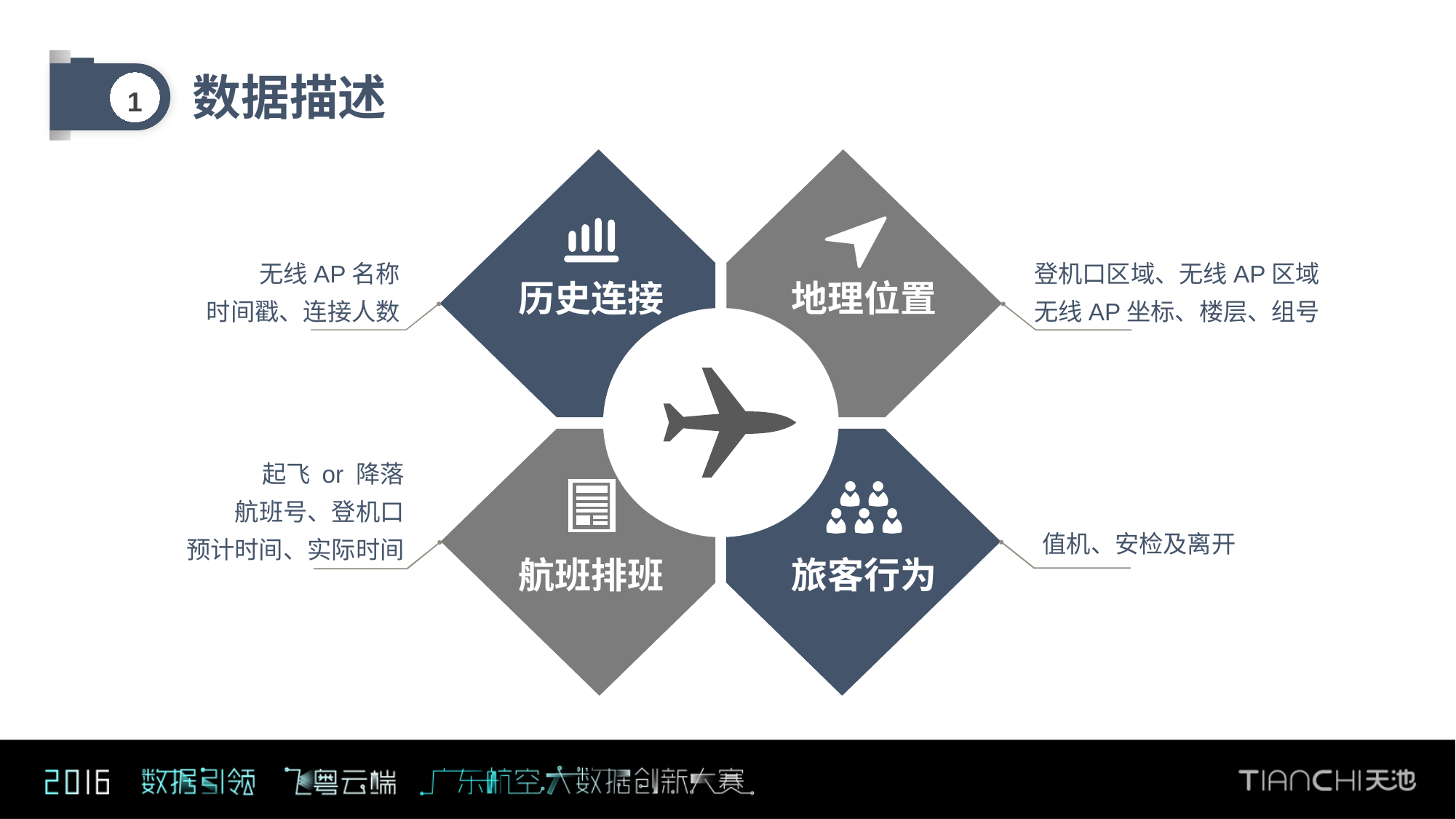

数据描述
1

无线AP名称
时间戳、连接人数
登机口区域、无线AP区域
无线AP坐标、楼层、组号
历史连接
地理位置

起飞 or 降落
航班号、登机口
预计时间、实际时间

值机、安检及离开

航班排班
旅客行为